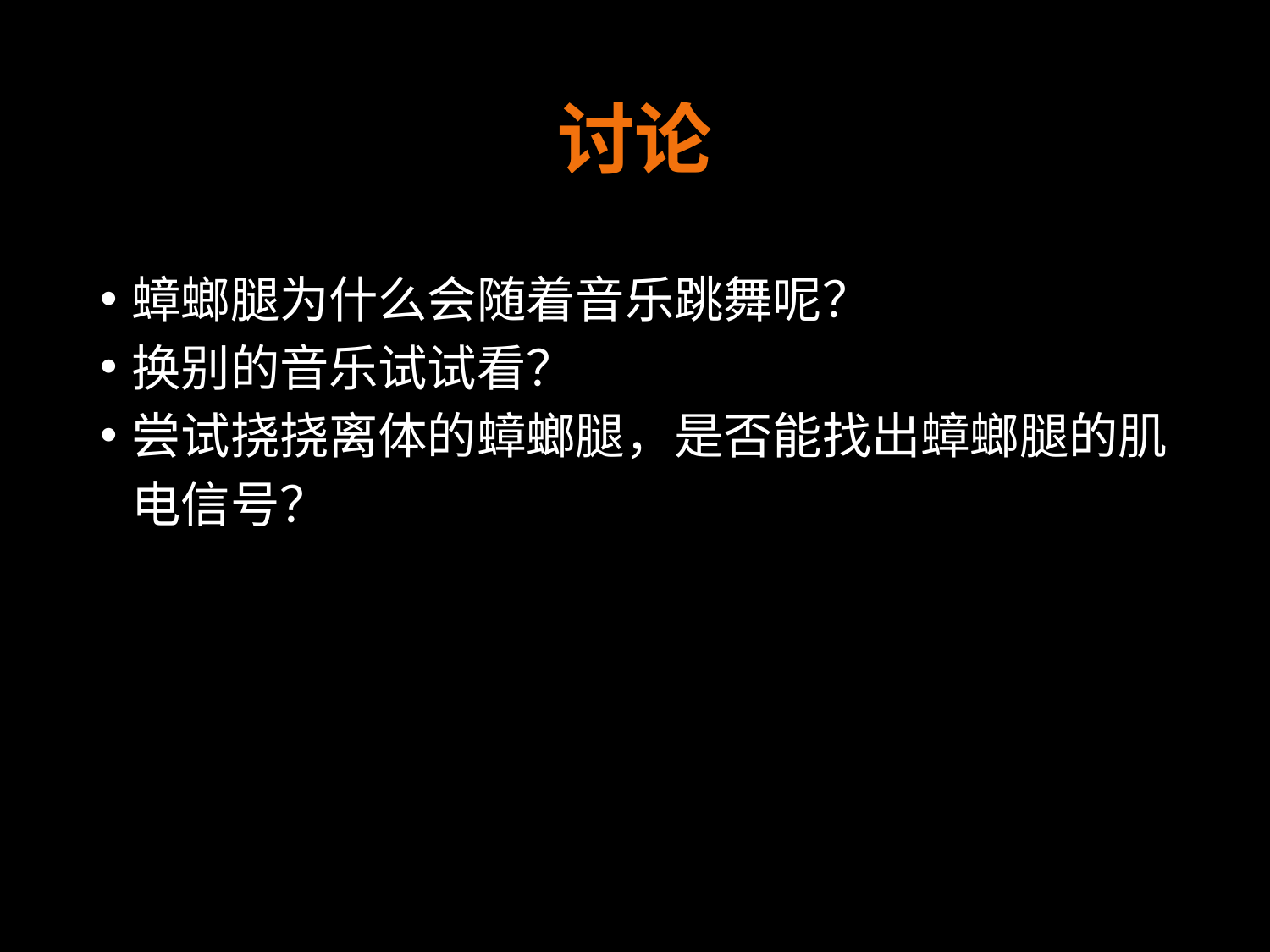

# 讨论
蟑螂腿为什么会随着音乐跳舞呢？
换别的音乐试试看？
尝试挠挠离体的蟑螂腿，是否能找出蟑螂腿的肌电信号？